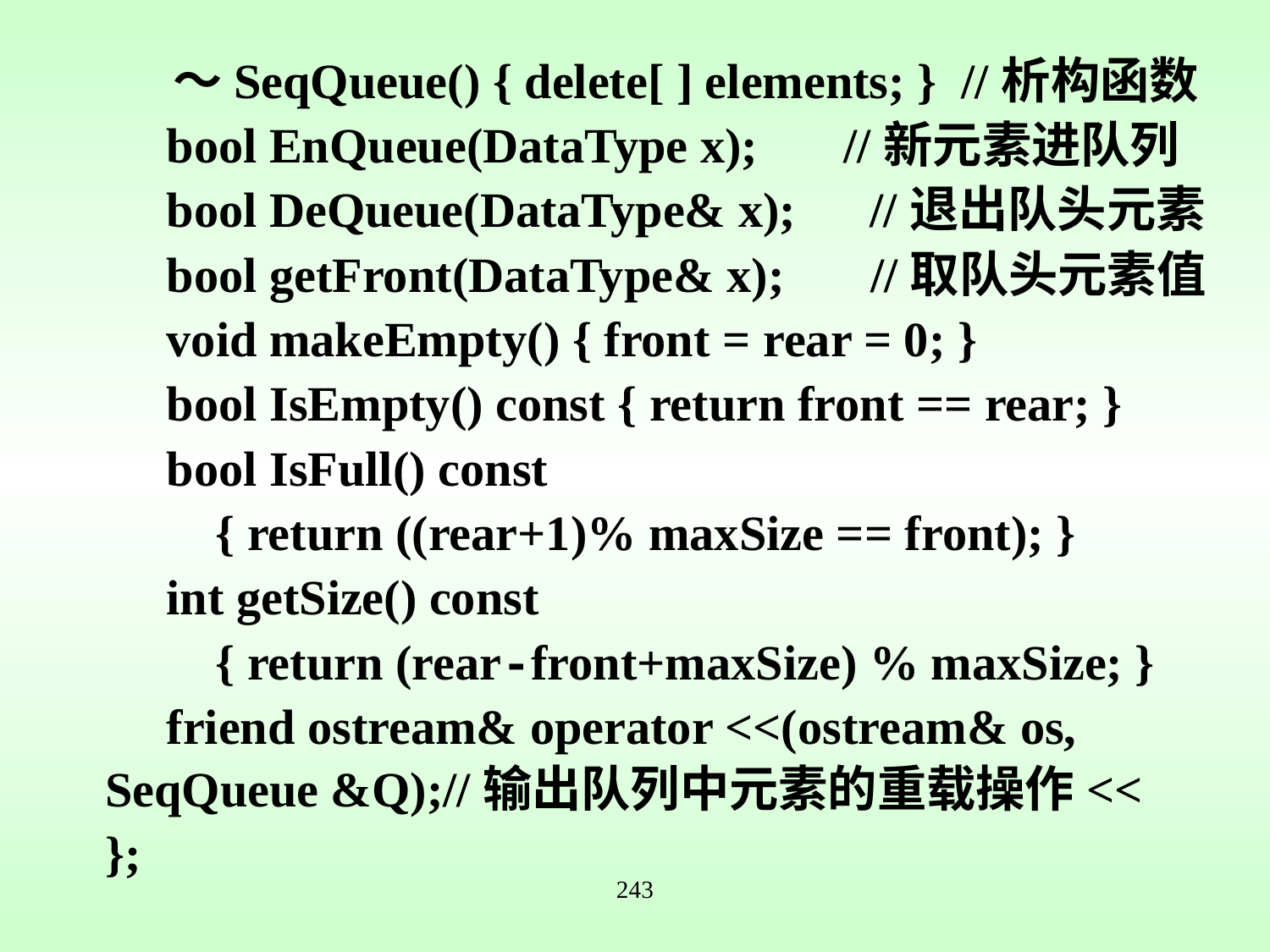

～SeqQueue() { delete[ ] elements; }  //析构函数
     bool EnQueue(DataType x);       //新元素进队列
     bool DeQueue(DataType& x);      //退出队头元素
     bool getFront(DataType& x);       //取队头元素值
     void makeEmpty() { front = rear = 0; }
     bool IsEmpty() const { return front == rear; }
     bool IsFull() const
         { return ((rear+1)% maxSize == front); }
     int getSize() const
         { return (rear-front+maxSize) % maxSize; }
     friend ostream& operator <<(ostream& os, SeqQueue &Q);//输出队列中元素的重载操作<<
};
243